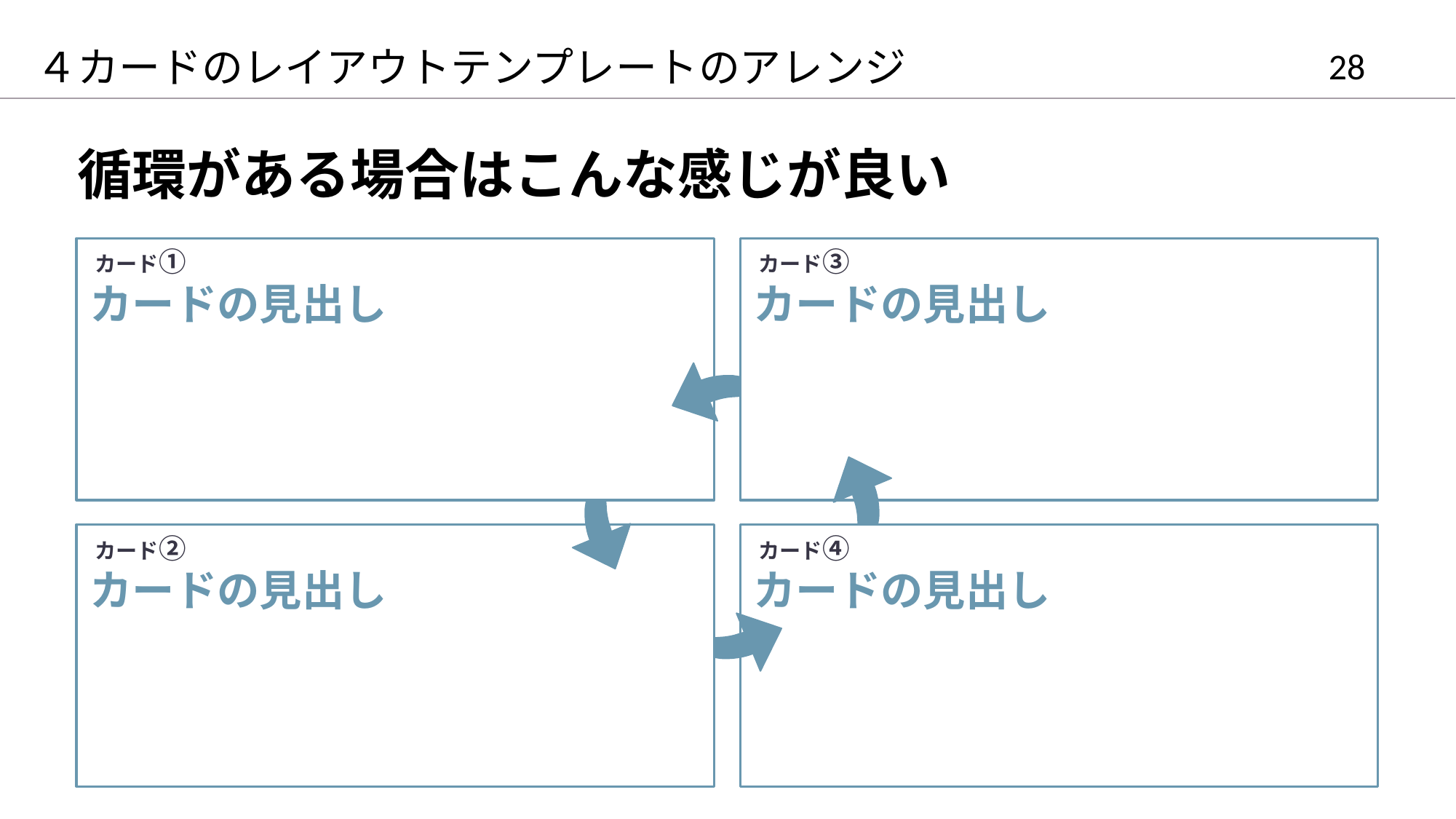

４カードのレイアウトテンプレートのアレンジ
# 循環がある場合はこんな感じが良い

カード①
カード③
カードの見出し
カードの見出し

カード②
カード④
カードの見出し
カードの見出し